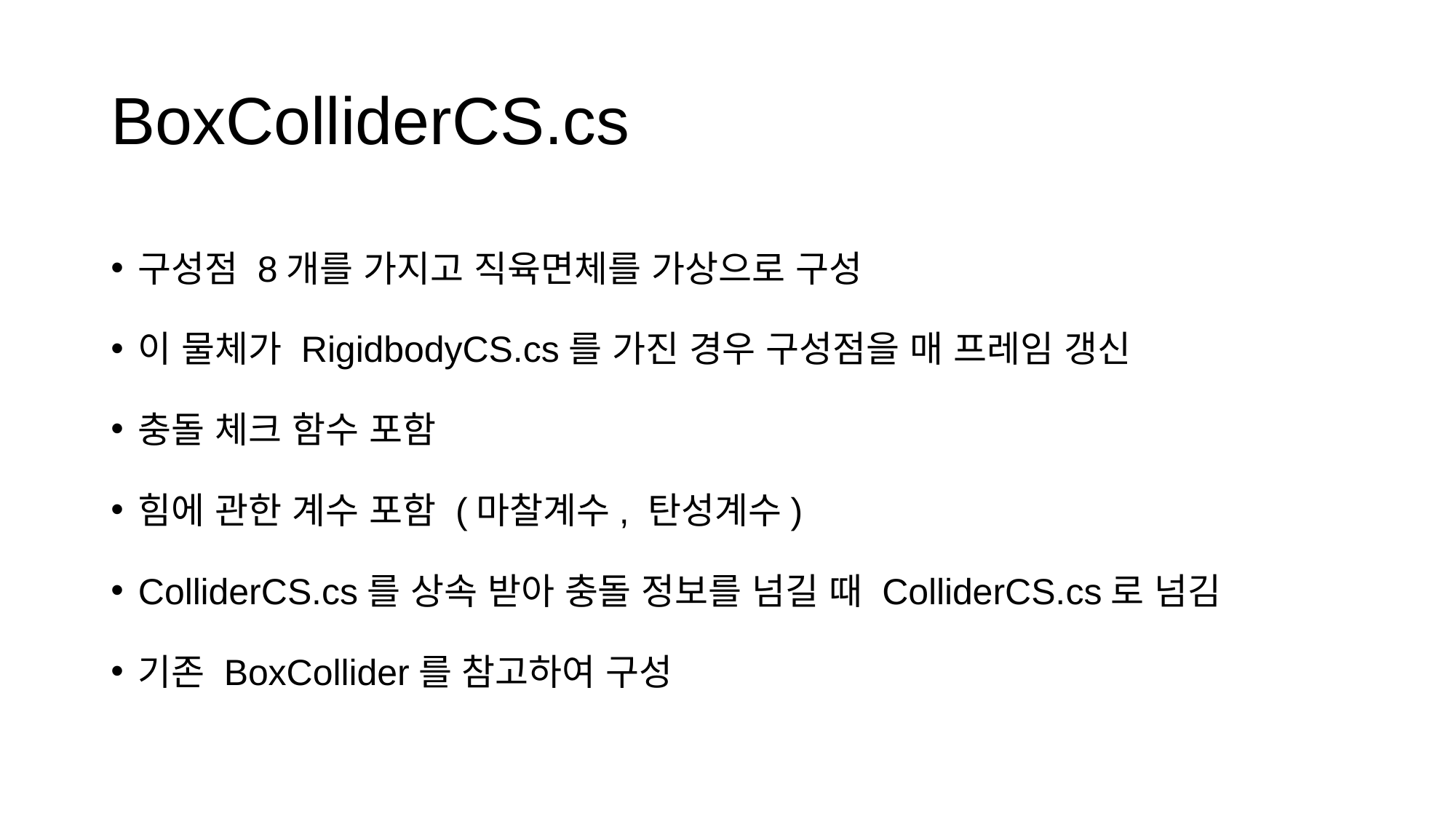

# BoxColliderCS.cs
구성점 8개를 가지고 직육면체를 가상으로 구성
이 물체가 RigidbodyCS.cs를 가진 경우 구성점을 매 프레임 갱신
충돌 체크 함수 포함
힘에 관한 계수 포함 (마찰계수, 탄성계수)
ColliderCS.cs를 상속 받아 충돌 정보를 넘길 때 ColliderCS.cs로 넘김
기존 BoxCollider를 참고하여 구성